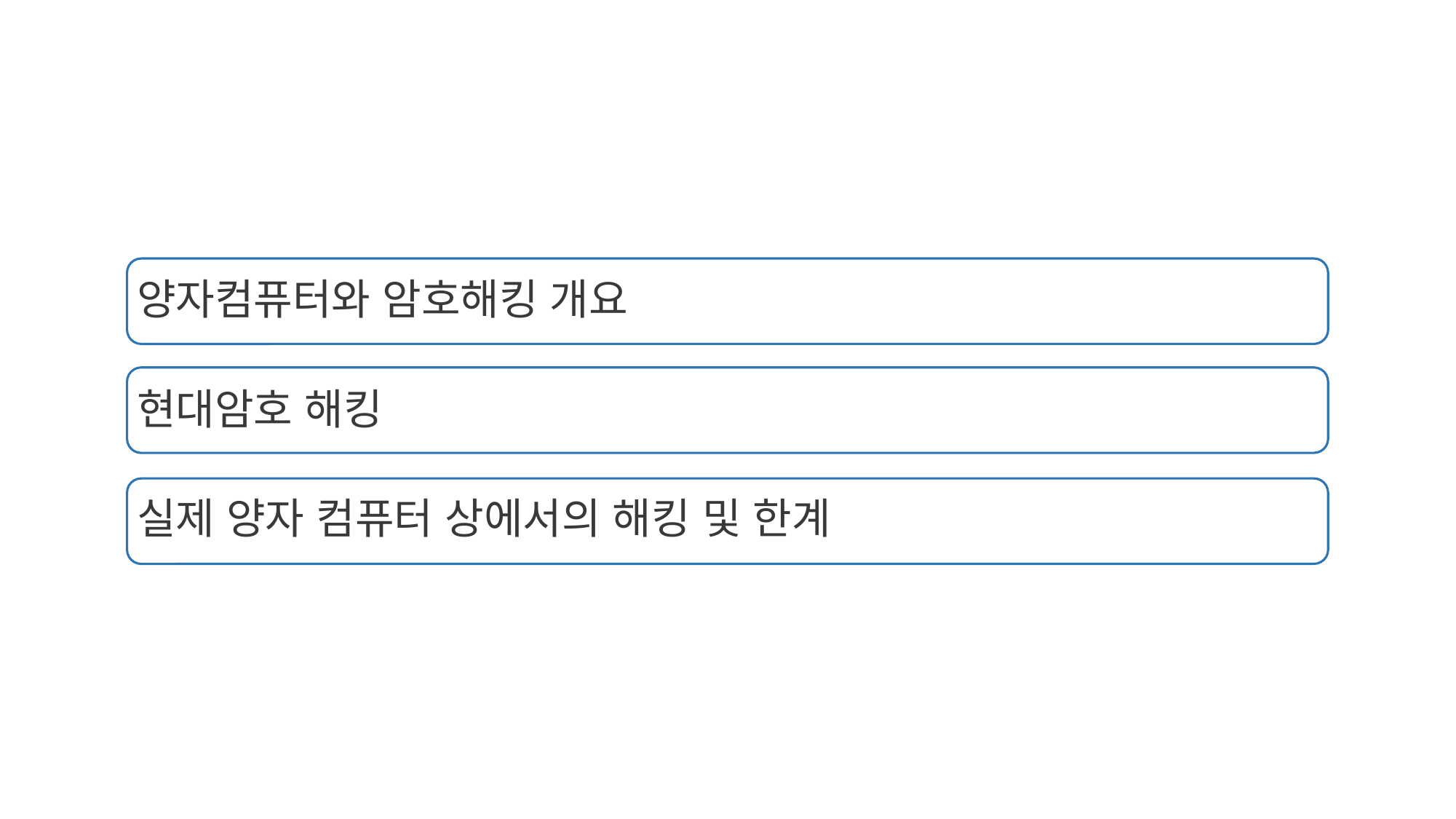

양자컴퓨터와 암호해킹 개요
현대암호 해킹
실제 양자 컴퓨터 상에서의 해킹 및 한계